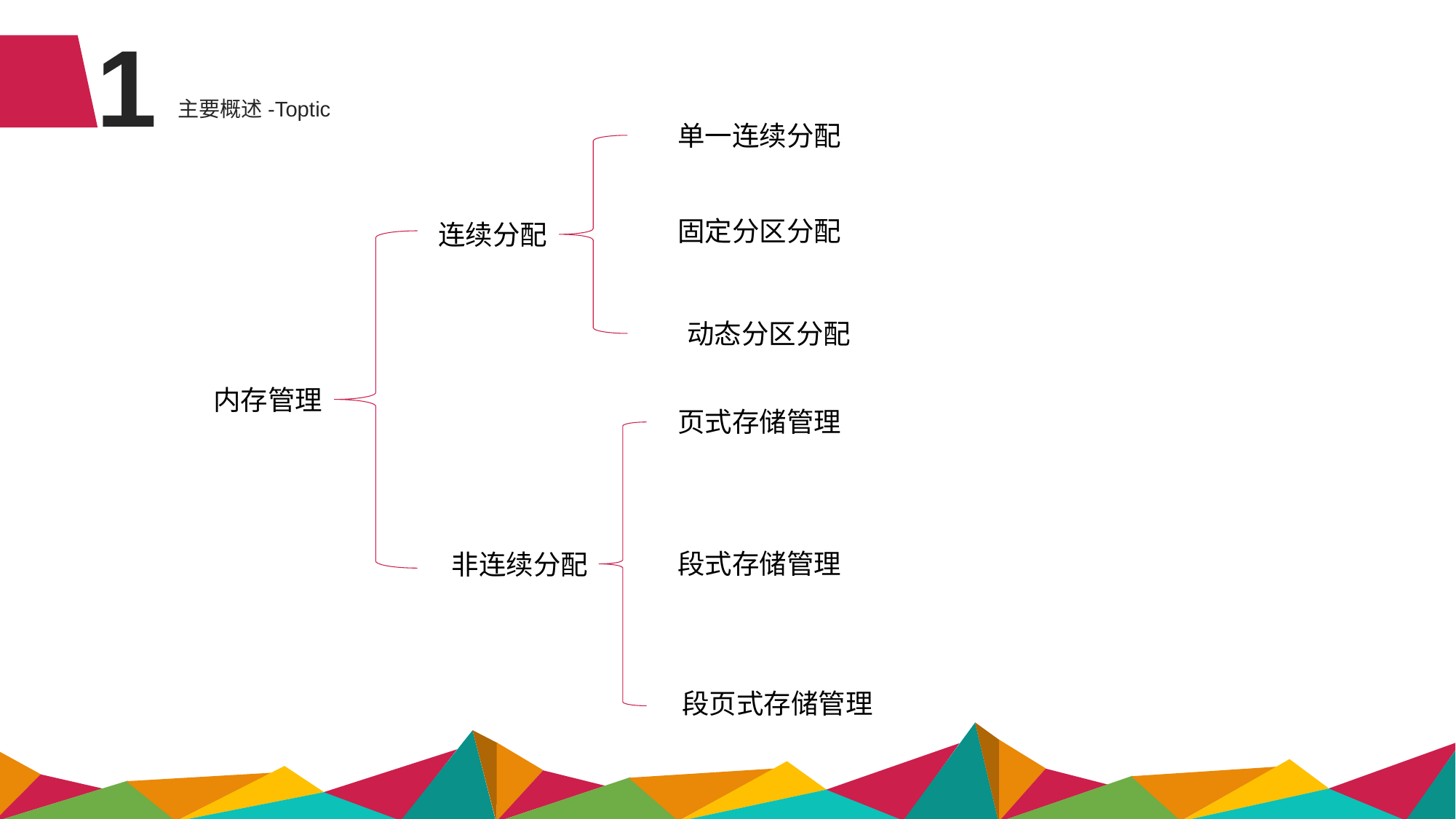

1

主要概述-Toptic
单一连续分配

固定分区分配
连续分配

动态分区分配
内存管理
页式存储管理

段式存储管理
非连续分配
段页式存储管理